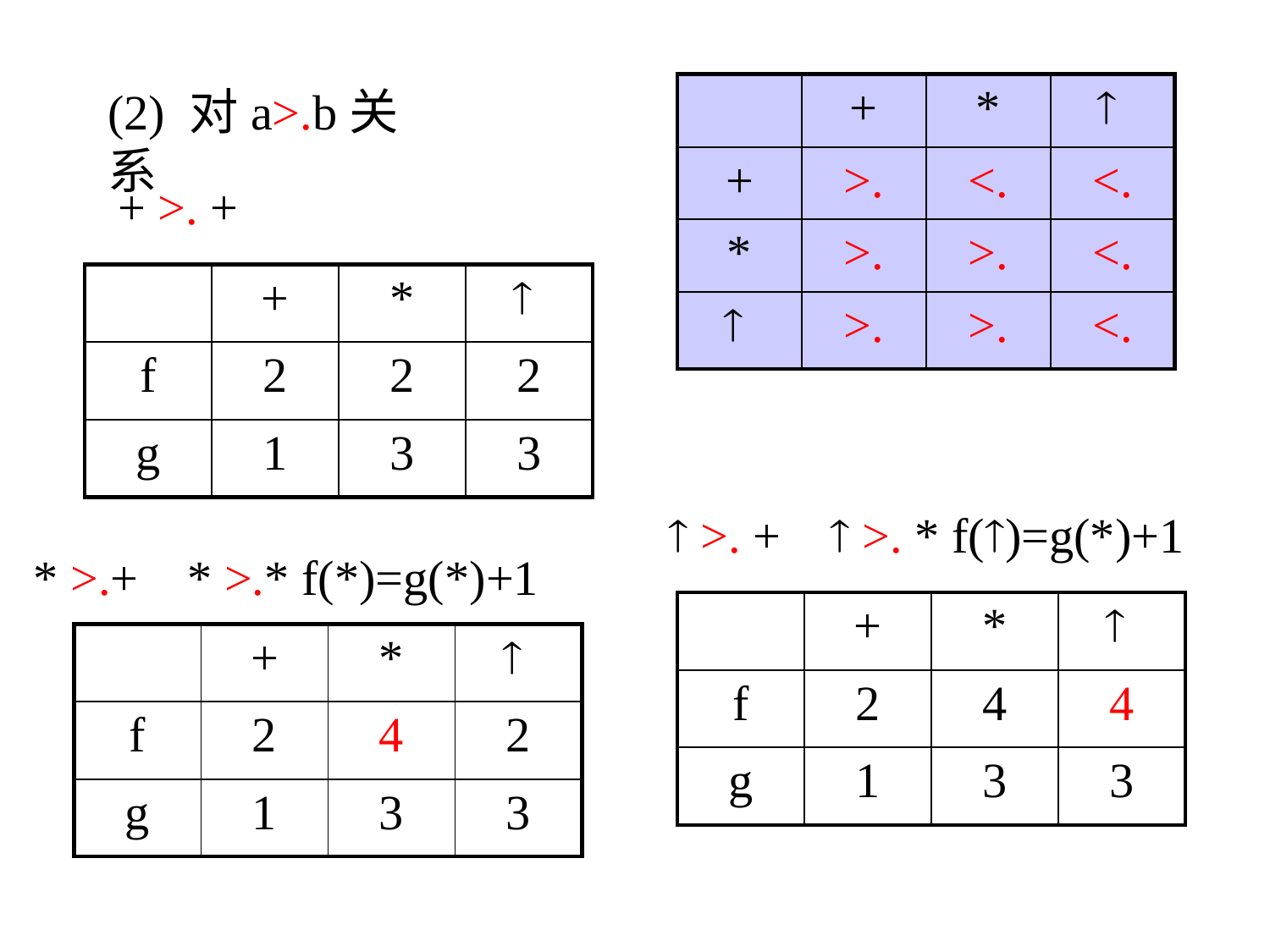

(2) 对a>.b关系
|  | + | \* | ↑ |
| --- | --- | --- | --- |
| + | >. | <. | <. |
| \* | >. | >. | <. |
| ↑ | >. | >. | <. |
+ >. +
|  | + | \* | ↑ |
| --- | --- | --- | --- |
| f | 2 | 2 | 2 |
| g | 1 | 3 | 3 |
↑ >. +    ↑ >. * f(↑)=g(*)+1
* >.+    * >.* f(*)=g(*)+1
|  | + | \* | ↑ |
| --- | --- | --- | --- |
| f | 2 | 4 | 4 |
| g | 1 | 3 | 3 |
|  | + | \* | ↑ |
| --- | --- | --- | --- |
| f | 2 | 4 | 2 |
| g | 1 | 3 | 3 |